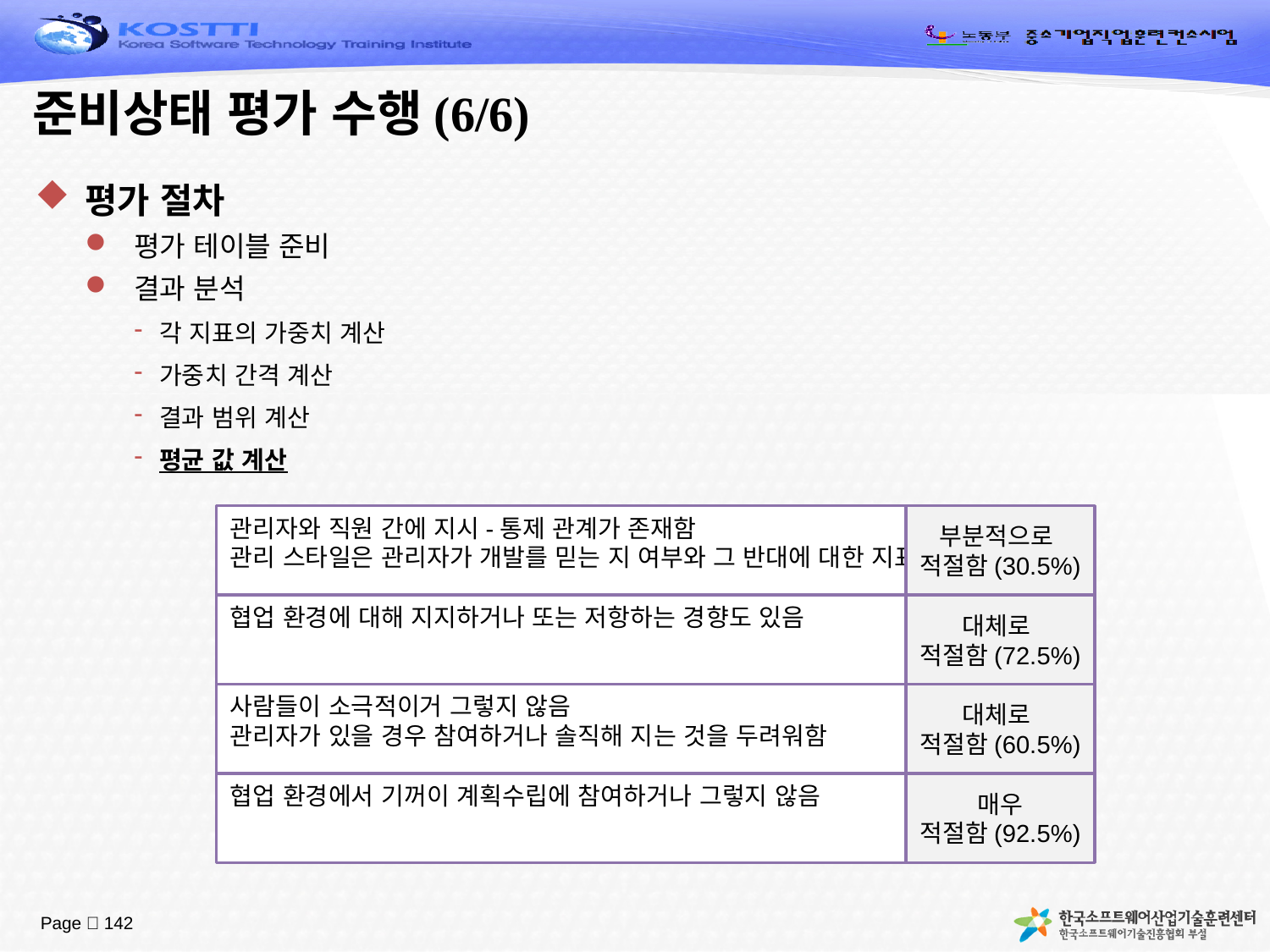

# 준비상태 평가 수행(6/6)
평가 절차
평가 테이블 준비
결과 분석
각 지표의 가중치 계산
가중치 간격 계산
결과 범위 계산
평균 값 계산
관리자와 직원 간에 지시-통제 관계가 존재함
관리 스타일은 관리자가 개발를 믿는 지 여부와 그 반대에 대한 지표임
부분적으로
적절함(30.5%)
협업 환경에 대해 지지하거나 또는 저항하는 경향도 있음
대체로
적절함(72.5%)
사람들이 소극적이거 그렇지 않음
관리자가 있을 경우 참여하거나 솔직해 지는 것을 두려워함
대체로
적절함(60.5%)
협업 환경에서 기꺼이 계획수립에 참여하거나 그렇지 않음
매우
적절함(92.5%)